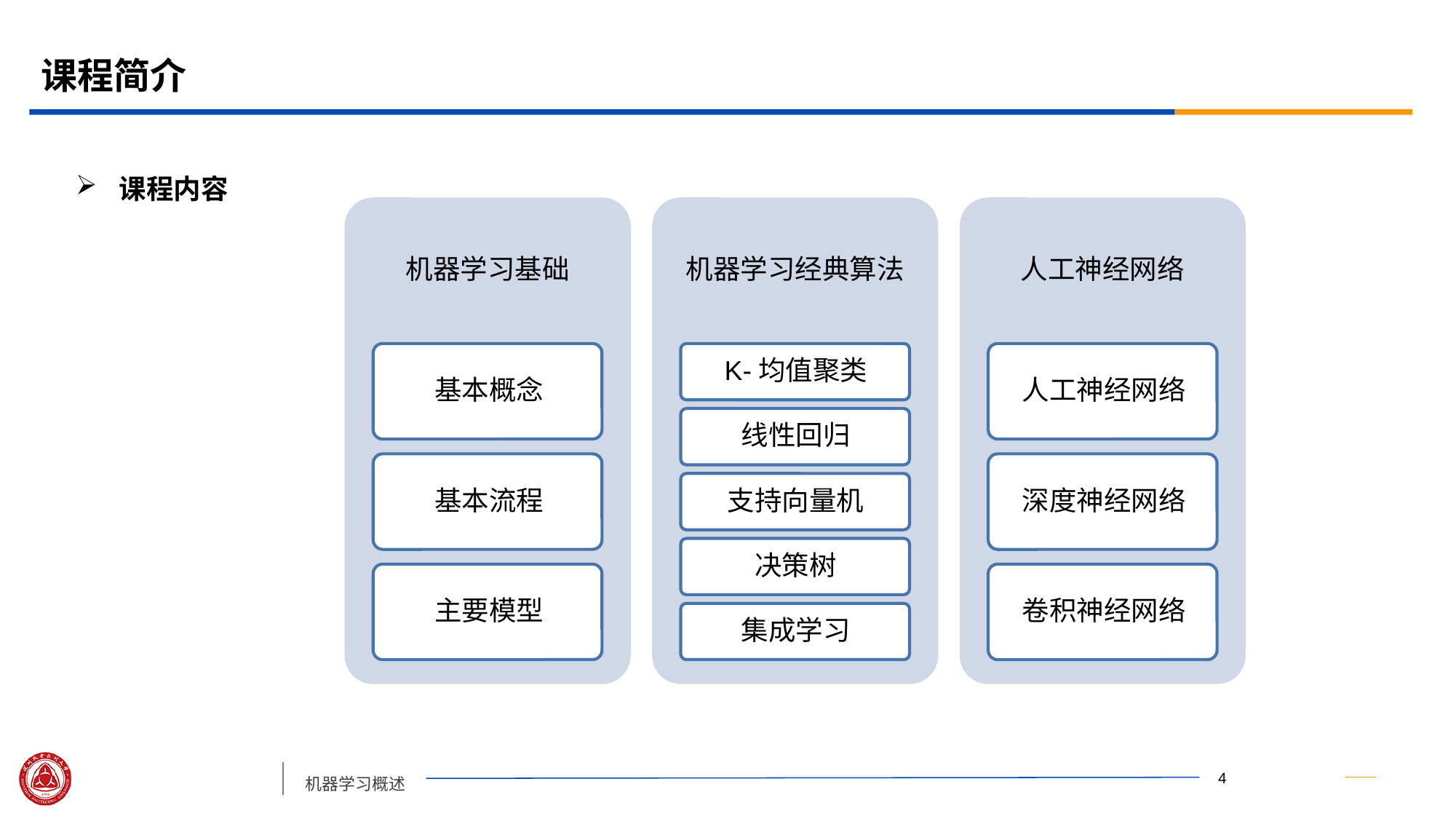

# 课程简介
课程内容
机器学习基础
基本概念
基本流程
主要模型
机器学习经典算法
K-均值聚类
线性回归
支持向量机
决策树
集成学习
人工神经网络
人工神经网络
深度神经网络
卷积神经网络